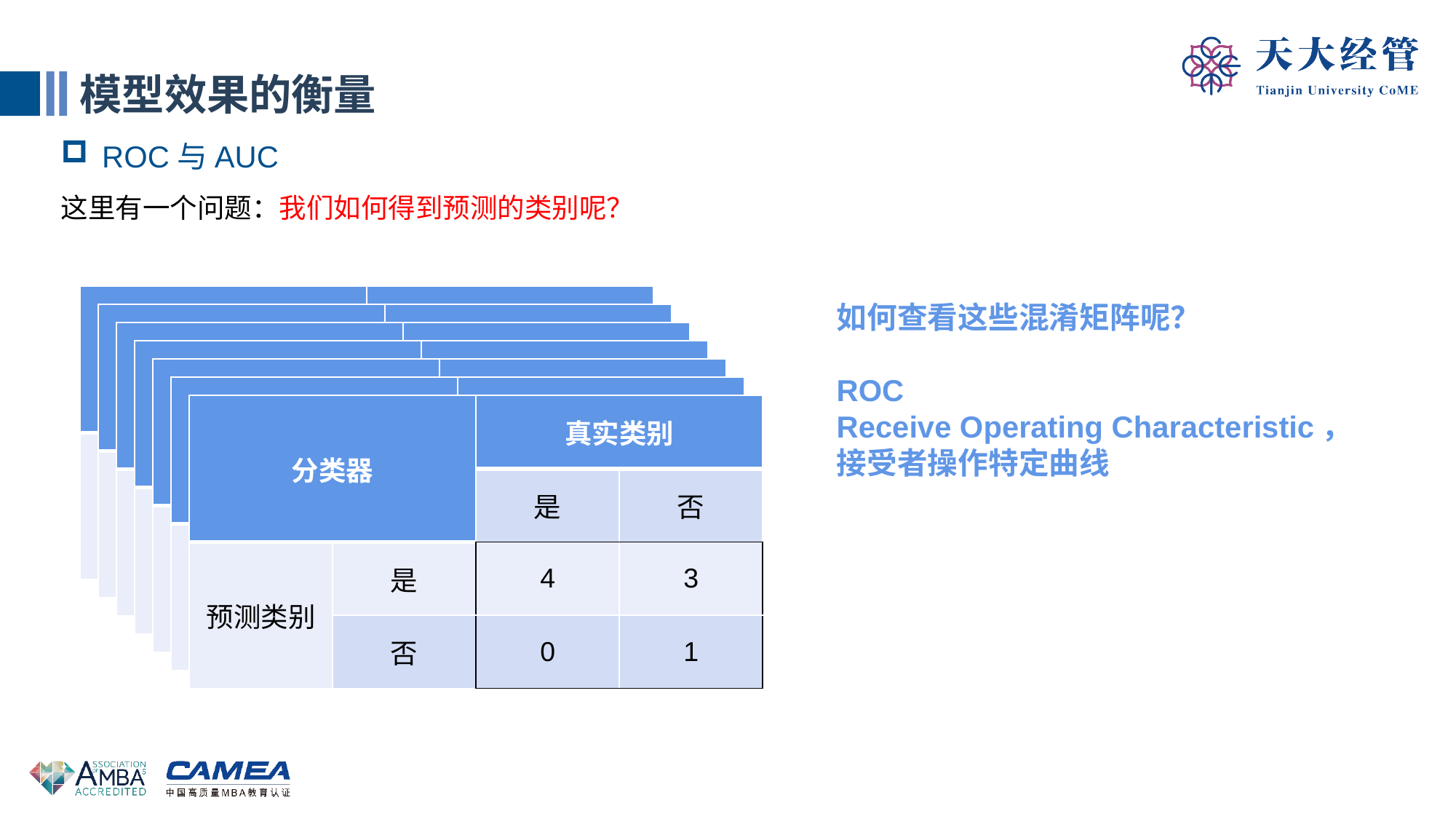

模型效果的衡量

ROC与AUC
这里有一个问题：我们如何得到预测的类别呢？
| 分类器 |  | 真实类别 |  |
| --- | --- | --- | --- |
|  |  | 是 | 否 |
| 预测类别 | 是 | 4 | 3 |
|  | 否 | 0 | 1 |
如何查看这些混淆矩阵呢？

ROC
Receive Operating Characteristic，
接受者操作特定曲线
| 分类器 |  | 真实类别 |  |
| --- | --- | --- | --- |
|  |  | 是 | 否 |
| 预测类别 | 是 | 4 | 3 |
|  | 否 | 0 | 1 |
| 分类器 |  | 真实类别 |  |
| --- | --- | --- | --- |
|  |  | 是 | 否 |
| 预测类别 | 是 | 4 | 3 |
|  | 否 | 0 | 1 |
| 分类器 |  | 真实类别 |  |
| --- | --- | --- | --- |
|  |  | 是 | 否 |
| 预测类别 | 是 | 4 | 3 |
|  | 否 | 0 | 1 |
| 分类器 |  | 真实类别 |  |
| --- | --- | --- | --- |
|  |  | 是 | 否 |
| 预测类别 | 是 | 4 | 3 |
|  | 否 | 0 | 1 |
| 分类器 |  | 真实类别 |  |
| --- | --- | --- | --- |
|  |  | 是 | 否 |
| 预测类别 | 是 | 4 | 3 |
|  | 否 | 0 | 1 |
| 分类器 |  | 真实类别 |  |
| --- | --- | --- | --- |
|  |  | 是 | 否 |
| 预测类别 | 是 | 4 | 3 |
|  | 否 | 0 | 1 |